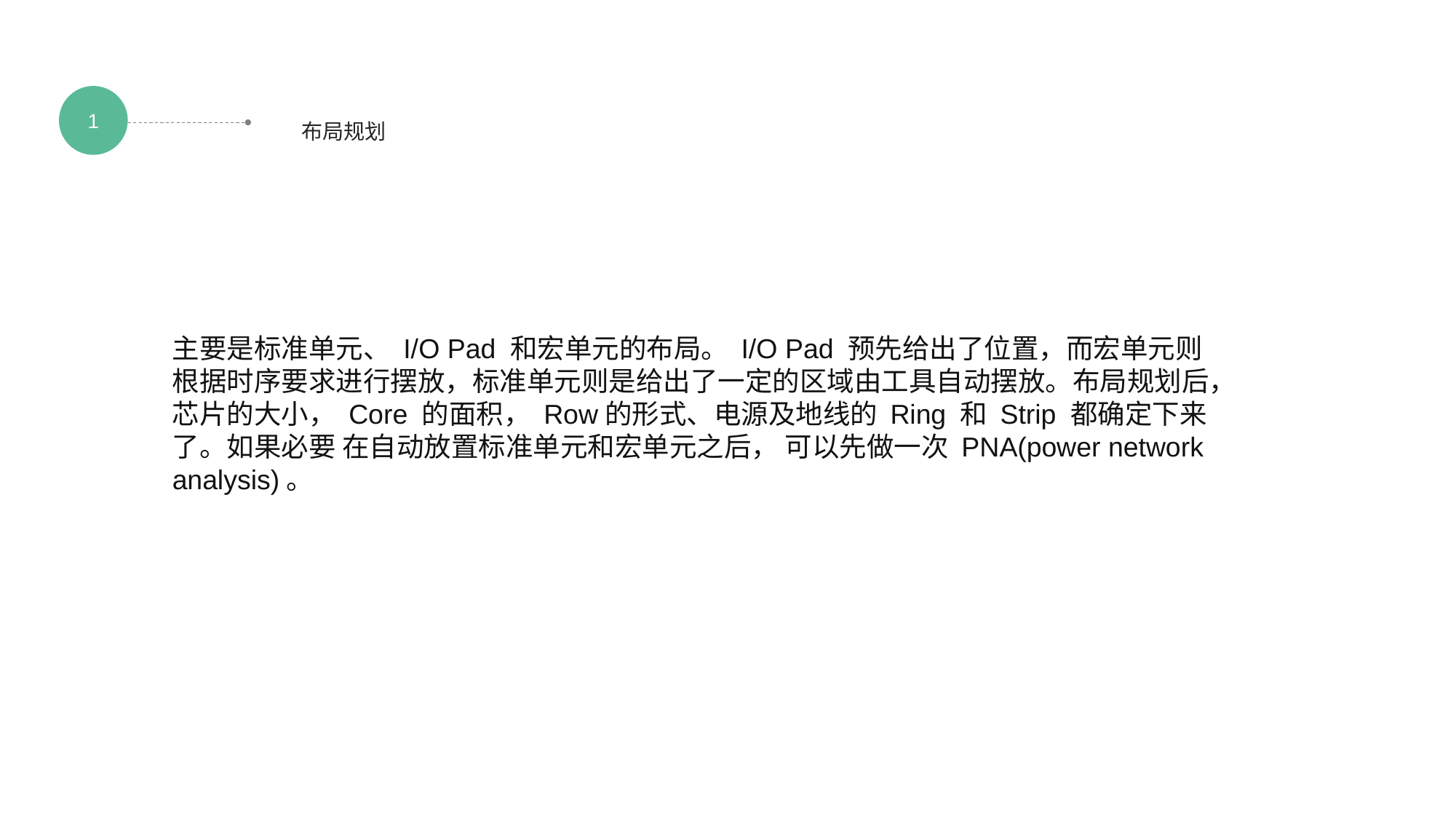

1
布局规划
主要是标准单元、 I/O Pad 和宏单元的布局。 I/O Pad 预先给出了位置，而宏单元则根据时序要求进行摆放，标准单元则是给出了一定的区域由工具自动摆放。布局规划后，芯片的大小， Core 的面积， Row的形式、电源及地线的 Ring 和 Strip 都确定下来了。如果必要 在自动放置标准单元和宏单元之后， 可以先做一次 PNA(power network analysis)。